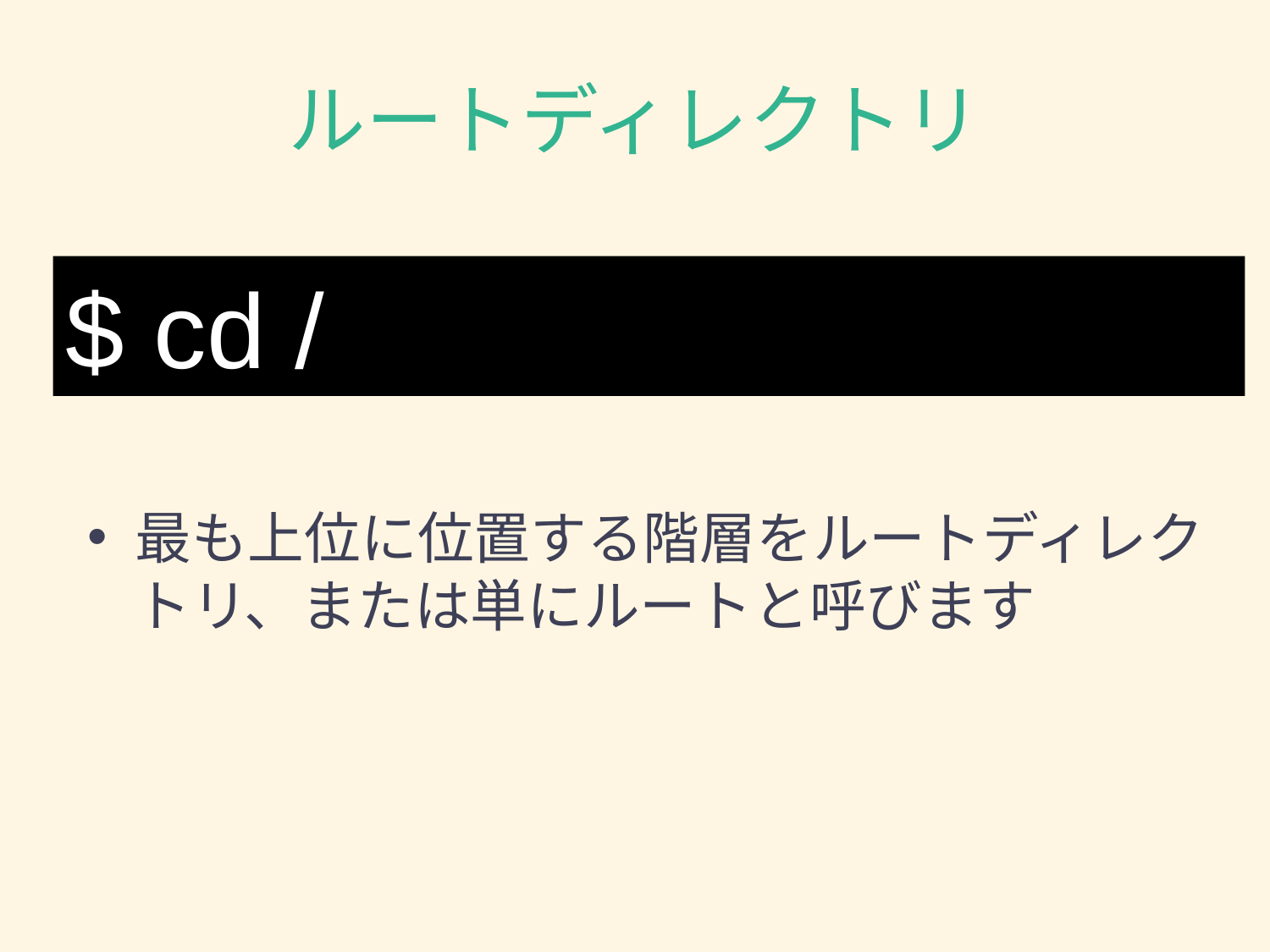

# ルートディレクトリ
$ cd /
最も上位に位置する階層をルートディレクトリ、または単にルートと呼びます